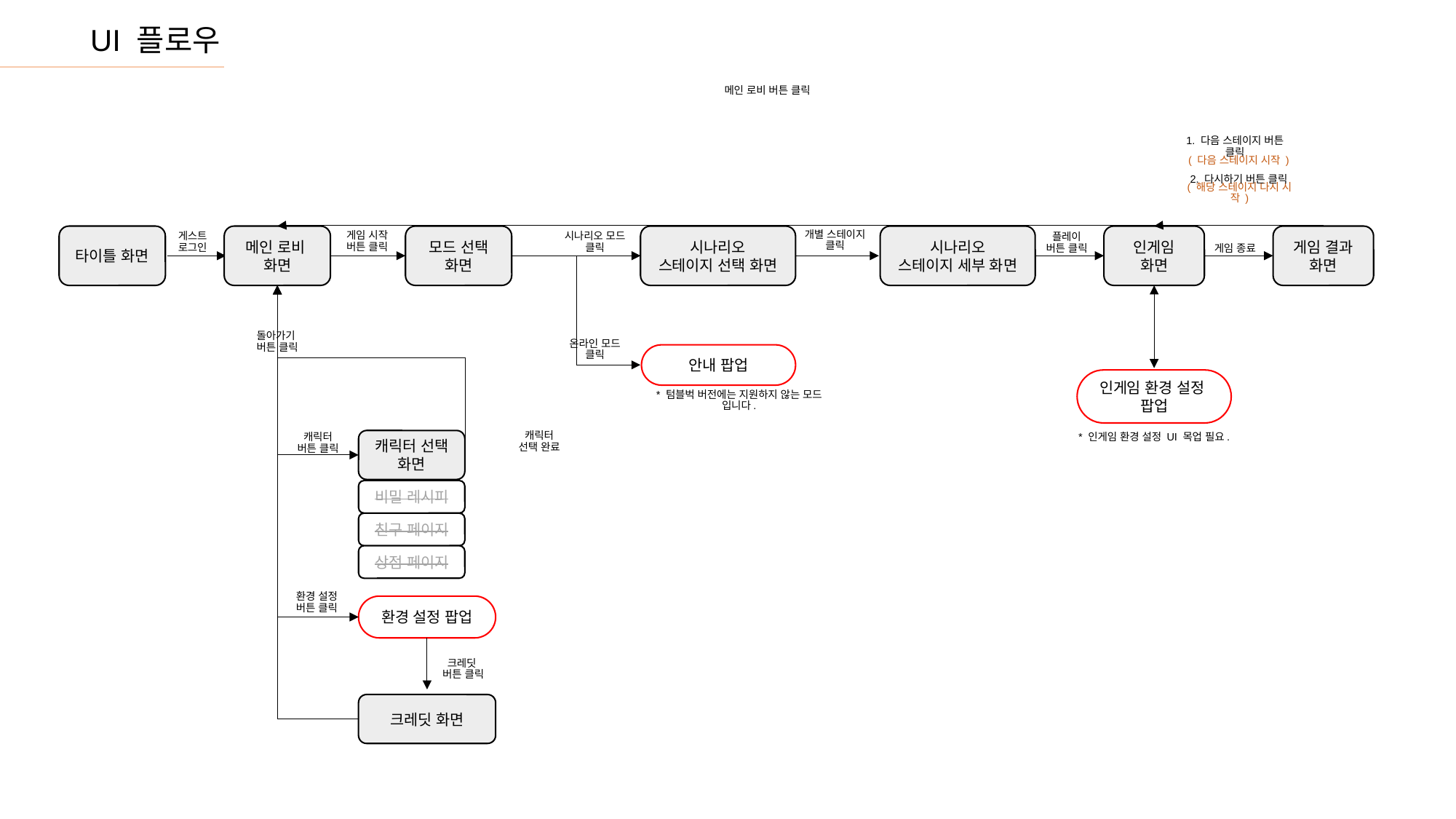

# UI 플로우
메인 로비 버튼 클릭
1. 다음 스테이지 버튼 클릭
( 다음 스테이지 시작 )
2. 다시하기 버튼 클릭
( 해당 스테이지 다시 시작 )
개별 스테이지
클릭
시나리오 모드
클릭
플레이
버튼 클릭
게임 시작
버튼 클릭
게스트
로그인
게임 종료
타이틀 화면
메인 로비
화면
모드 선택
화면
시나리오
스테이지 선택 화면
시나리오
스테이지 세부 화면
인게임 화면
게임 결과 화면
돌아가기
버튼 클릭
온라인 모드
클릭
안내 팝업
인게임 환경 설정
팝업
* 텀블벅 버전에는 지원하지 않는 모드 입니다.
* 인게임 환경 설정 UI 목업 필요.
캐릭터
선택 완료
캐릭터
버튼 클릭
캐릭터 선택
화면
비밀 레시피
친구 페이지
상점 페이지
환경 설정
버튼 클릭
환경 설정 팝업
크레딧
버튼 클릭
크레딧 화면